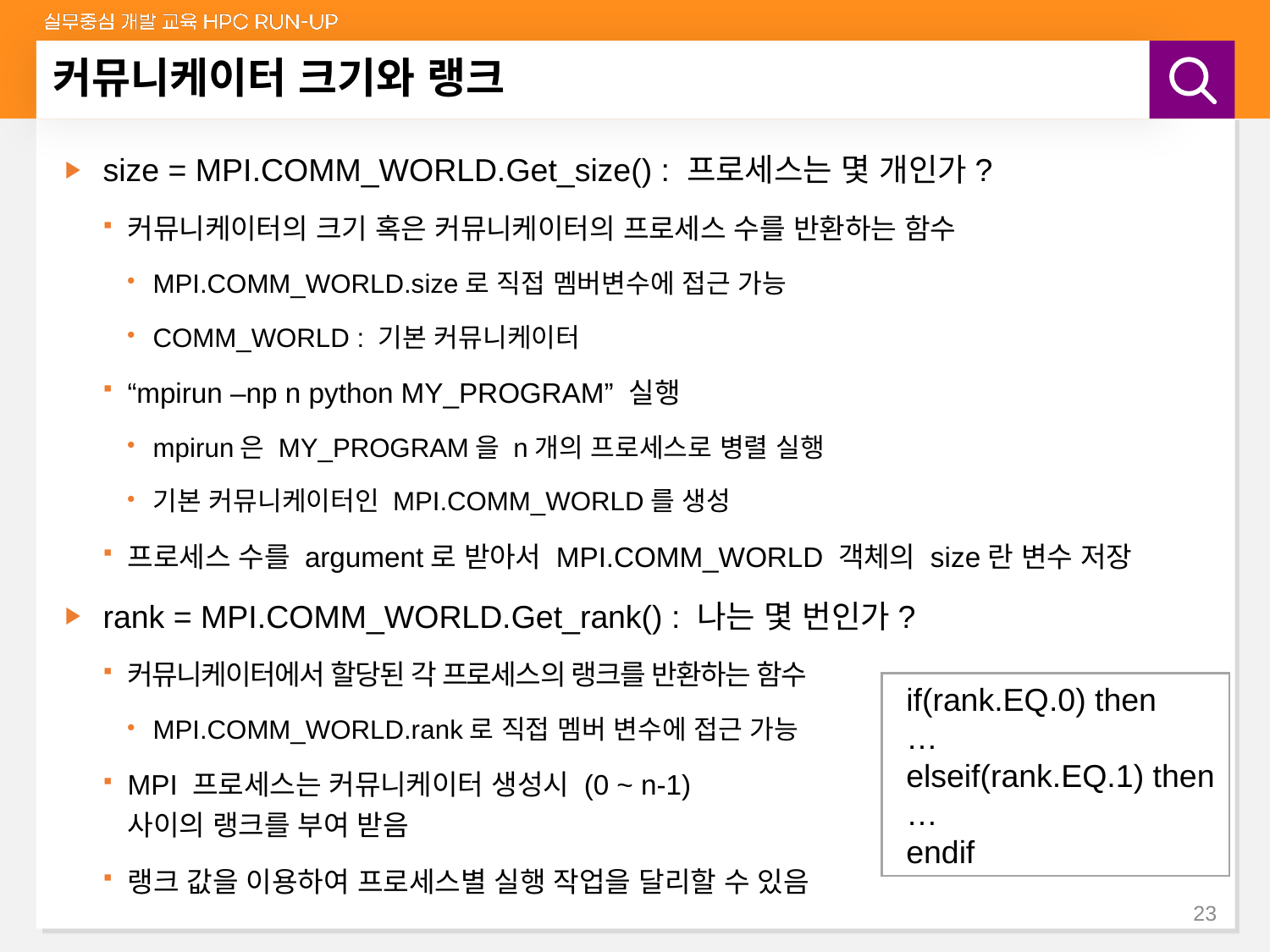

# 커뮤니케이터 크기와 랭크
size = MPI.COMM_WORLD.Get_size() : 프로세스는 몇 개인가?
커뮤니케이터의 크기 혹은 커뮤니케이터의 프로세스 수를 반환하는 함수
MPI.COMM_WORLD.size로 직접 멤버변수에 접근 가능
COMM_WORLD : 기본 커뮤니케이터
“mpirun –np n python MY_PROGRAM” 실행
mpirun은 MY_PROGRAM을 n개의 프로세스로 병렬 실행
기본 커뮤니케이터인 MPI.COMM_WORLD를 생성
프로세스 수를 argument로 받아서 MPI.COMM_WORLD 객체의 size란 변수 저장
rank = MPI.COMM_WORLD.Get_rank() : 나는 몇 번인가?
커뮤니케이터에서 할당된 각 프로세스의 랭크를 반환하는 함수
MPI.COMM_WORLD.rank로 직접 멤버 변수에 접근 가능
MPI 프로세스는 커뮤니케이터 생성시 (0 ~ n-1)
사이의 랭크를 부여 받음
랭크 값을 이용하여 프로세스별 실행 작업을 달리할 수 있음
if(rank.EQ.0) then
…
elseif(rank.EQ.1) then
…
endif
23